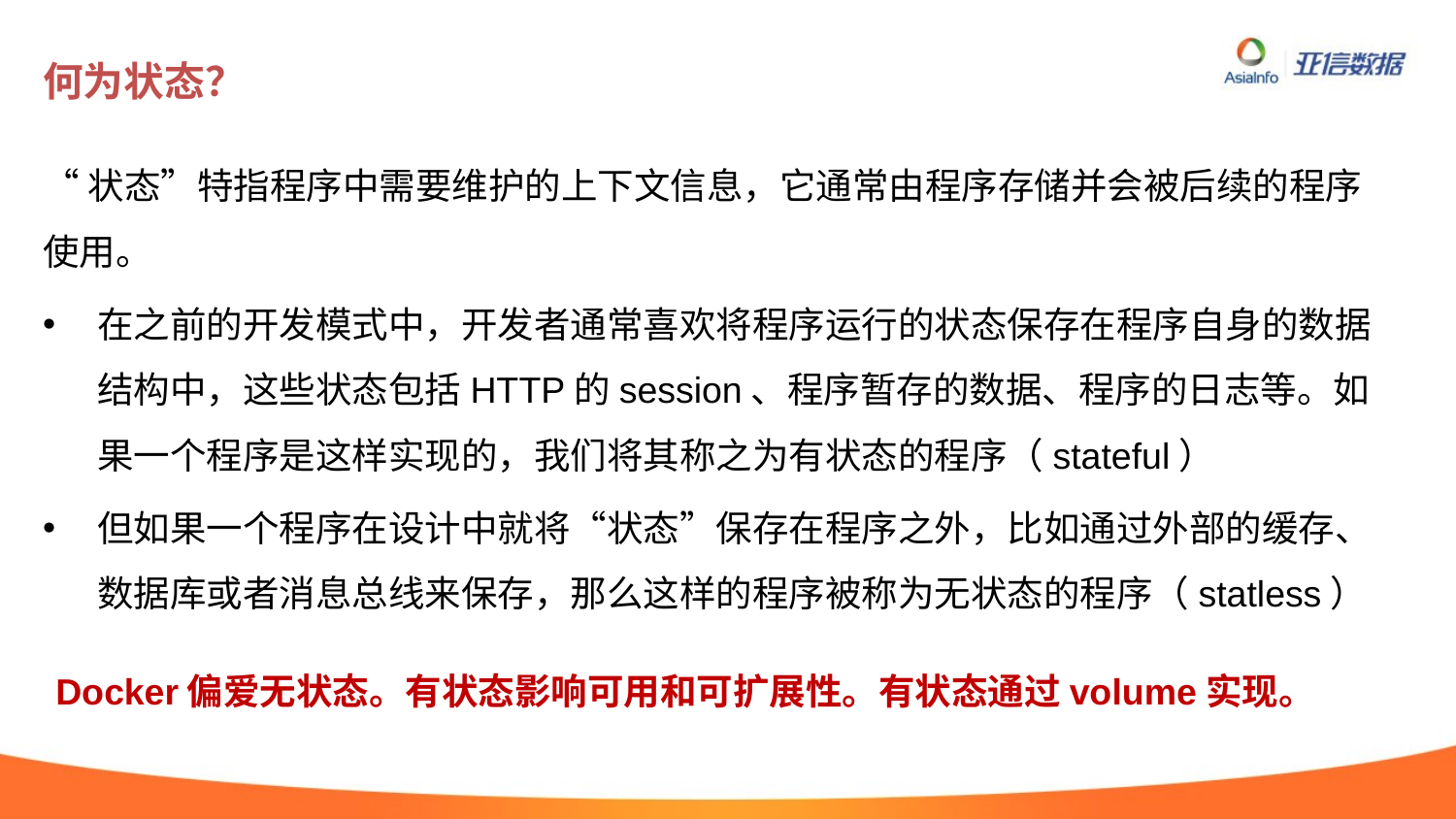

# 何为状态？
“状态”特指程序中需要维护的上下文信息，它通常由程序存储并会被后续的程序使用。
在之前的开发模式中，开发者通常喜欢将程序运行的状态保存在程序自身的数据结构中，这些状态包括HTTP的session、程序暂存的数据、程序的日志等。如果一个程序是这样实现的，我们将其称之为有状态的程序（stateful）
但如果一个程序在设计中就将“状态”保存在程序之外，比如通过外部的缓存、数据库或者消息总线来保存，那么这样的程序被称为无状态的程序（statless）
Docker偏爱无状态。有状态影响可用和可扩展性。有状态通过volume实现。